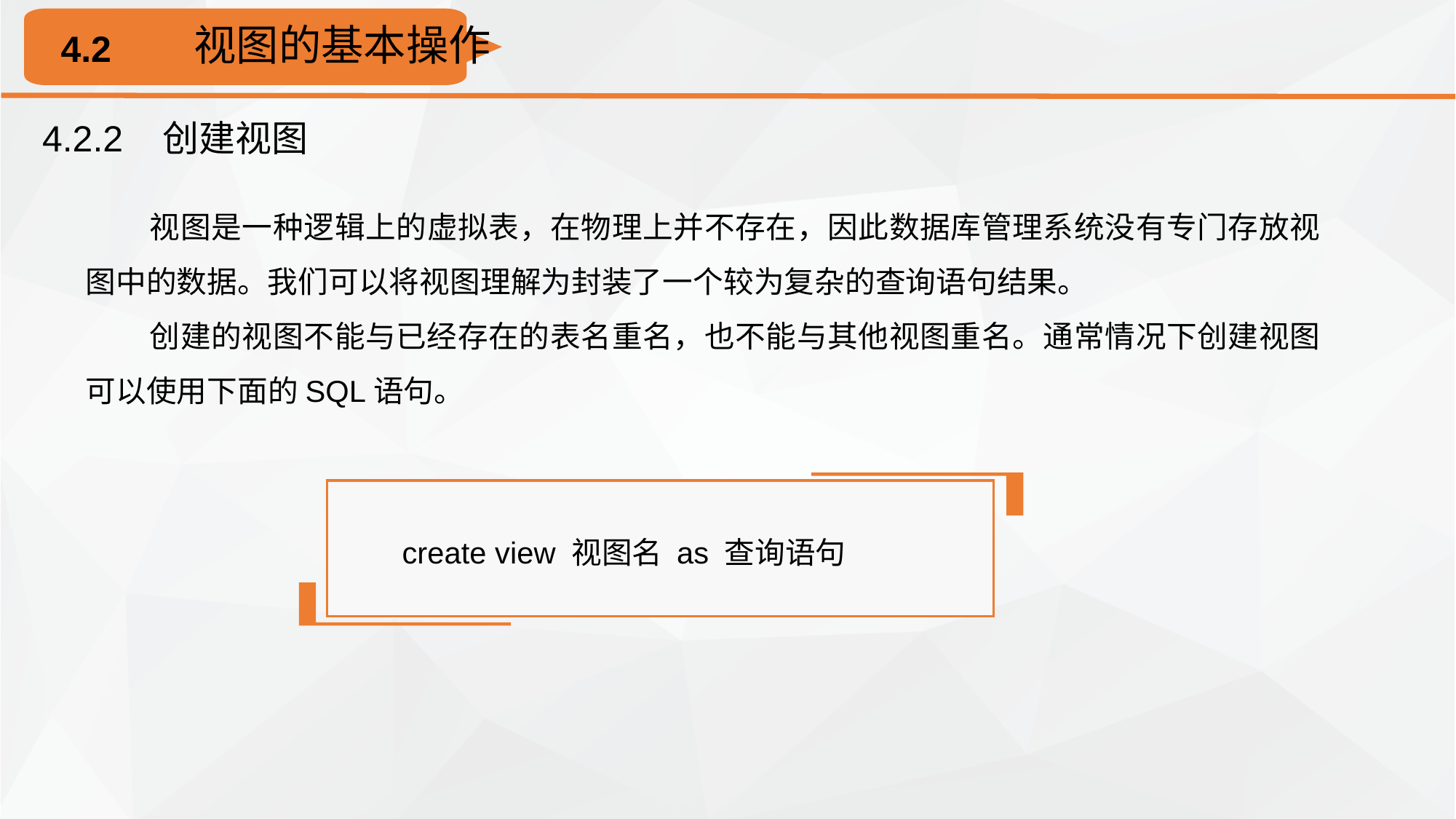

视图的基本操作
4.2
4.2.2   创建视图
视图是一种逻辑上的虚拟表，在物理上并不存在，因此数据库管理系统没有专门存放视图中的数据。我们可以将视图理解为封装了一个较为复杂的查询语句结果。
创建的视图不能与已经存在的表名重名，也不能与其他视图重名。通常情况下创建视图可以使用下面的SQL语句。

create view 视图名 as 查询语句